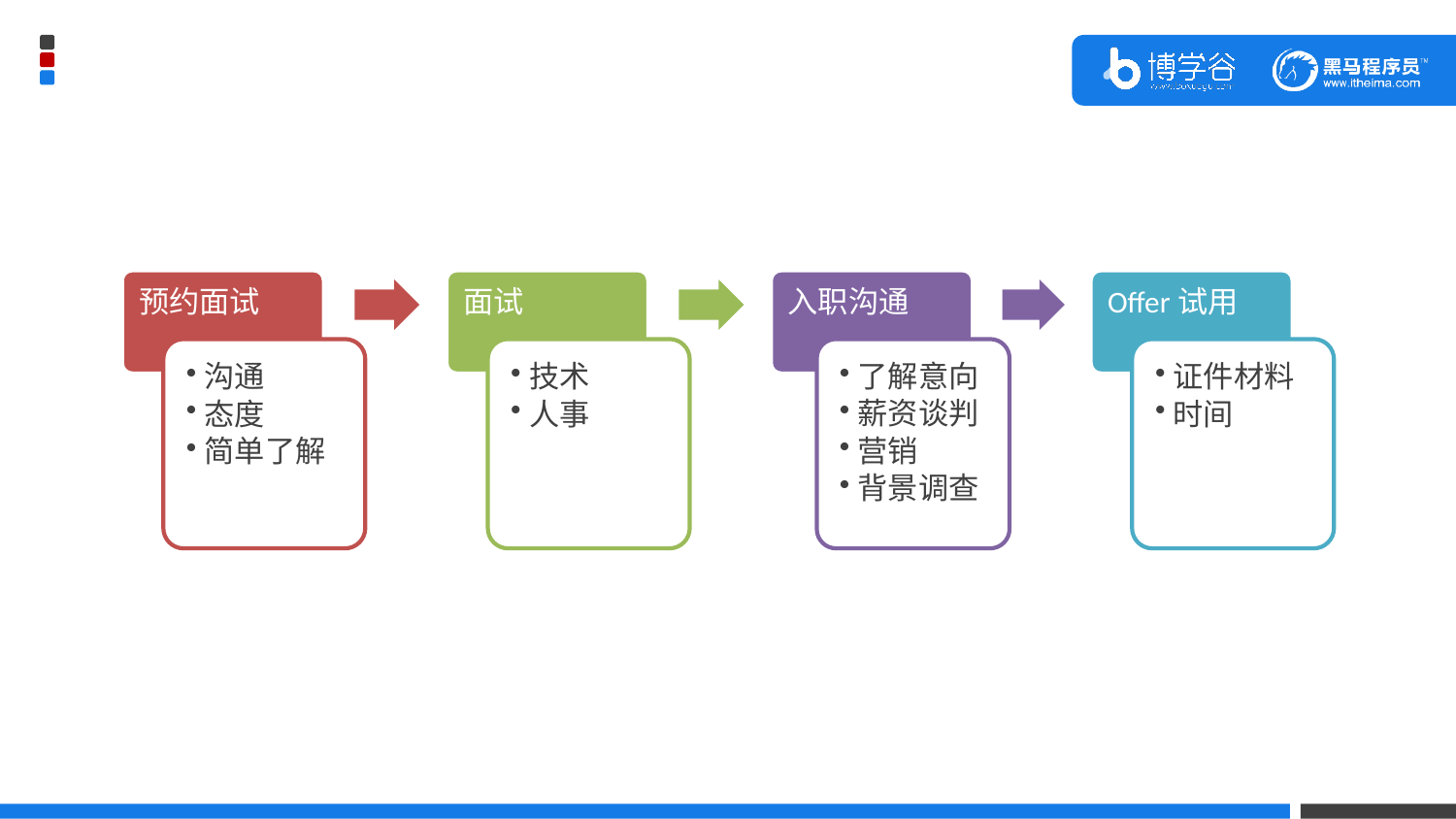

预约面试
面试
入职沟通
Offer试用

沟通
态度
简单了解
技术
人事
了解意向
薪资谈判
营销
背景调查
证件材料
时间